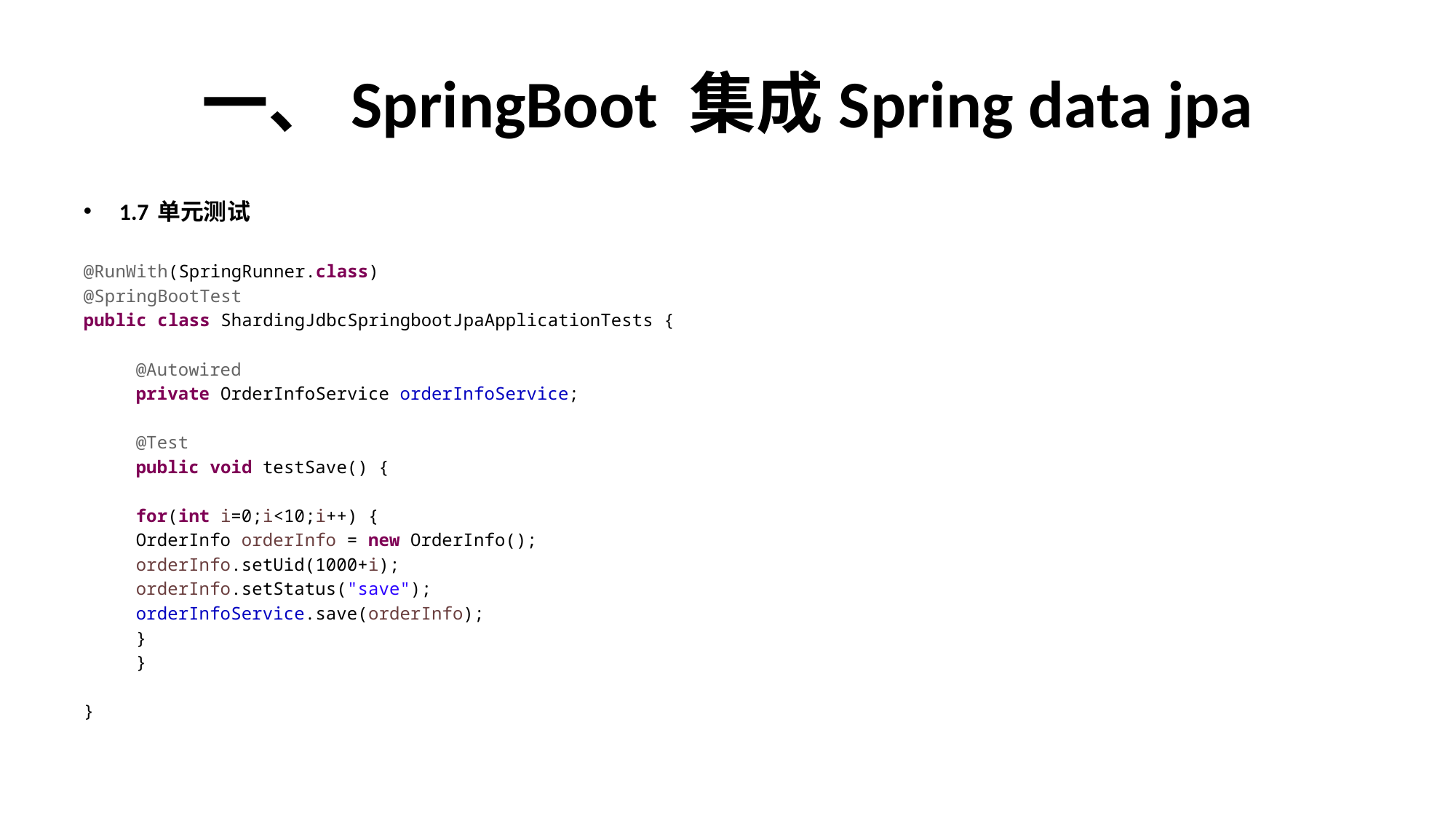

# 一、SpringBoot 集成Spring data jpa
1.7 单元测试

@RunWith(SpringRunner.class)
@SpringBootTest
public class ShardingJdbcSpringbootJpaApplicationTests {

	@Autowired
	private OrderInfoService orderInfoService;

	@Test
	public void testSave() {

		for(int i=0;i<10;i++) {
			OrderInfo orderInfo = new OrderInfo();
			orderInfo.setUid(1000+i);
			orderInfo.setStatus("save");
			orderInfoService.save(orderInfo);
		}
	}

}